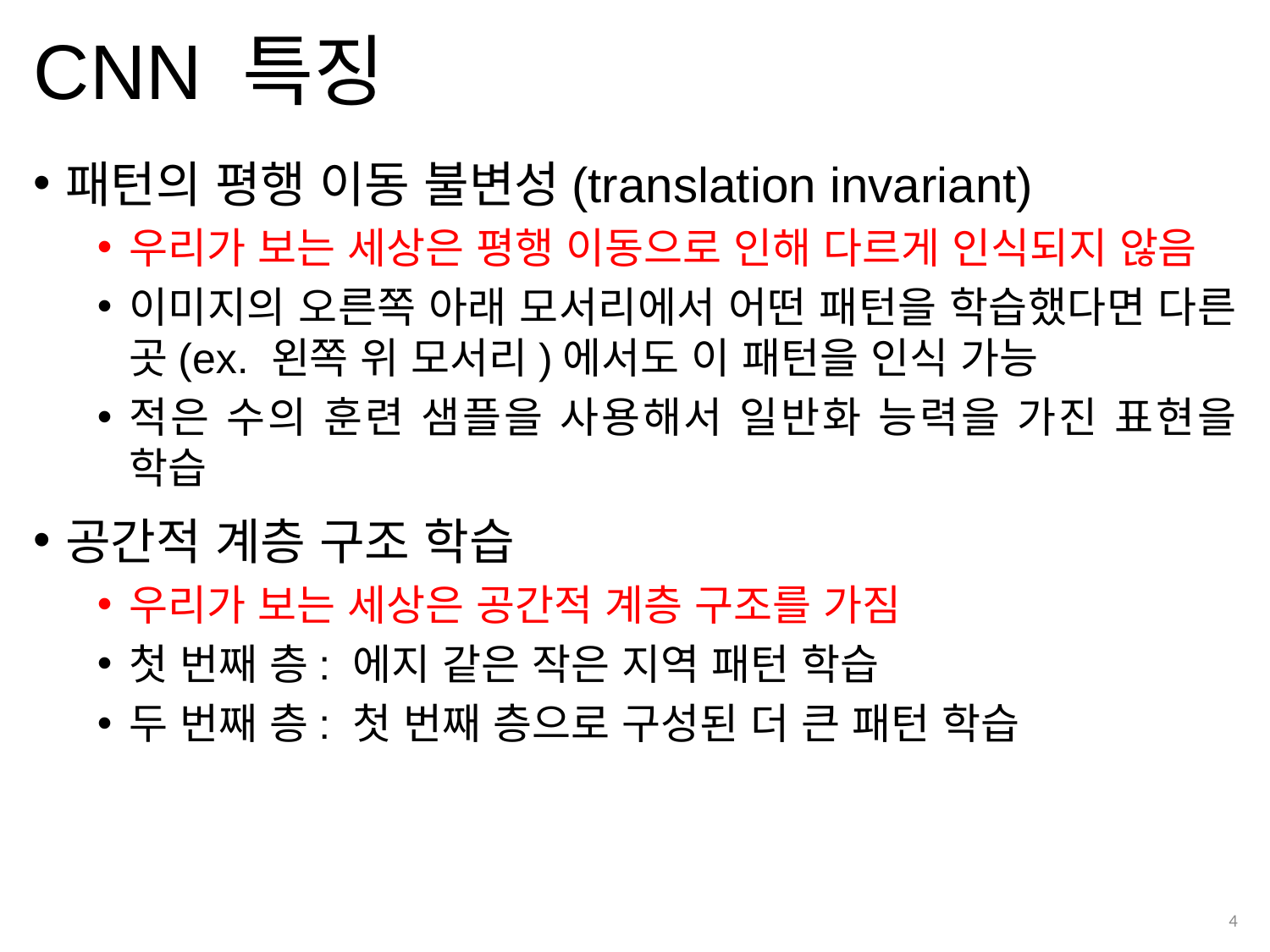

# CNN 특징
패턴의 평행 이동 불변성(translation invariant)
우리가 보는 세상은 평행 이동으로 인해 다르게 인식되지 않음
이미지의 오른쪽 아래 모서리에서 어떤 패턴을 학습했다면 다른 곳(ex. 왼쪽 위 모서리)에서도 이 패턴을 인식 가능
적은 수의 훈련 샘플을 사용해서 일반화 능력을 가진 표현을 학습
공간적 계층 구조 학습
우리가 보는 세상은 공간적 계층 구조를 가짐
첫 번째 층: 에지 같은 작은 지역 패턴 학습
두 번째 층: 첫 번째 층으로 구성된 더 큰 패턴 학습
4